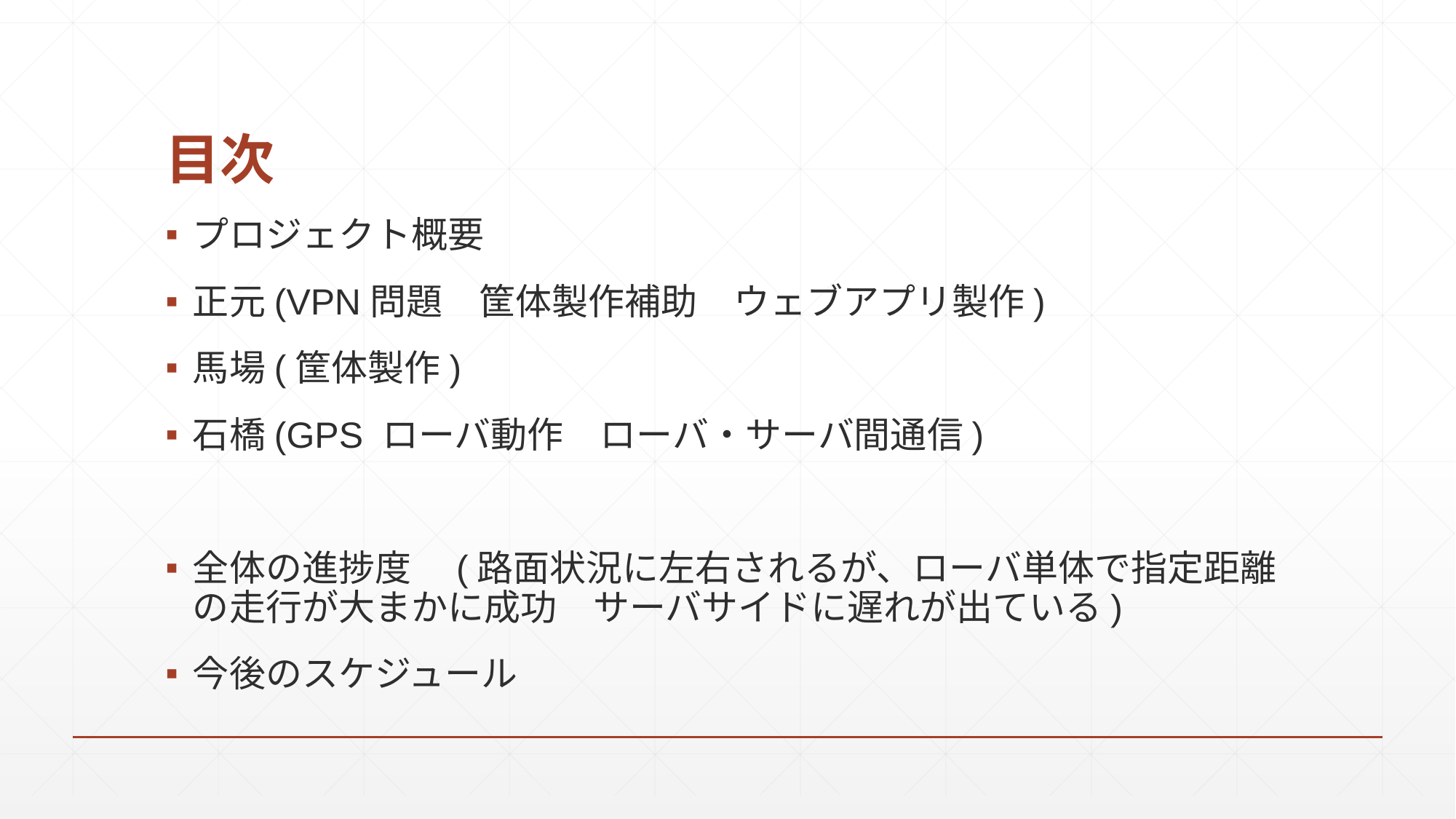

# 目次
プロジェクト概要
正元(VPN問題　筐体製作補助　ウェブアプリ製作)
馬場(筐体製作)
石橋(GPS ローバ動作　ローバ・サーバ間通信)

全体の進捗度　(路面状況に左右されるが、ローバ単体で指定距離の走行が大まかに成功　サーバサイドに遅れが出ている)
今後のスケジュール